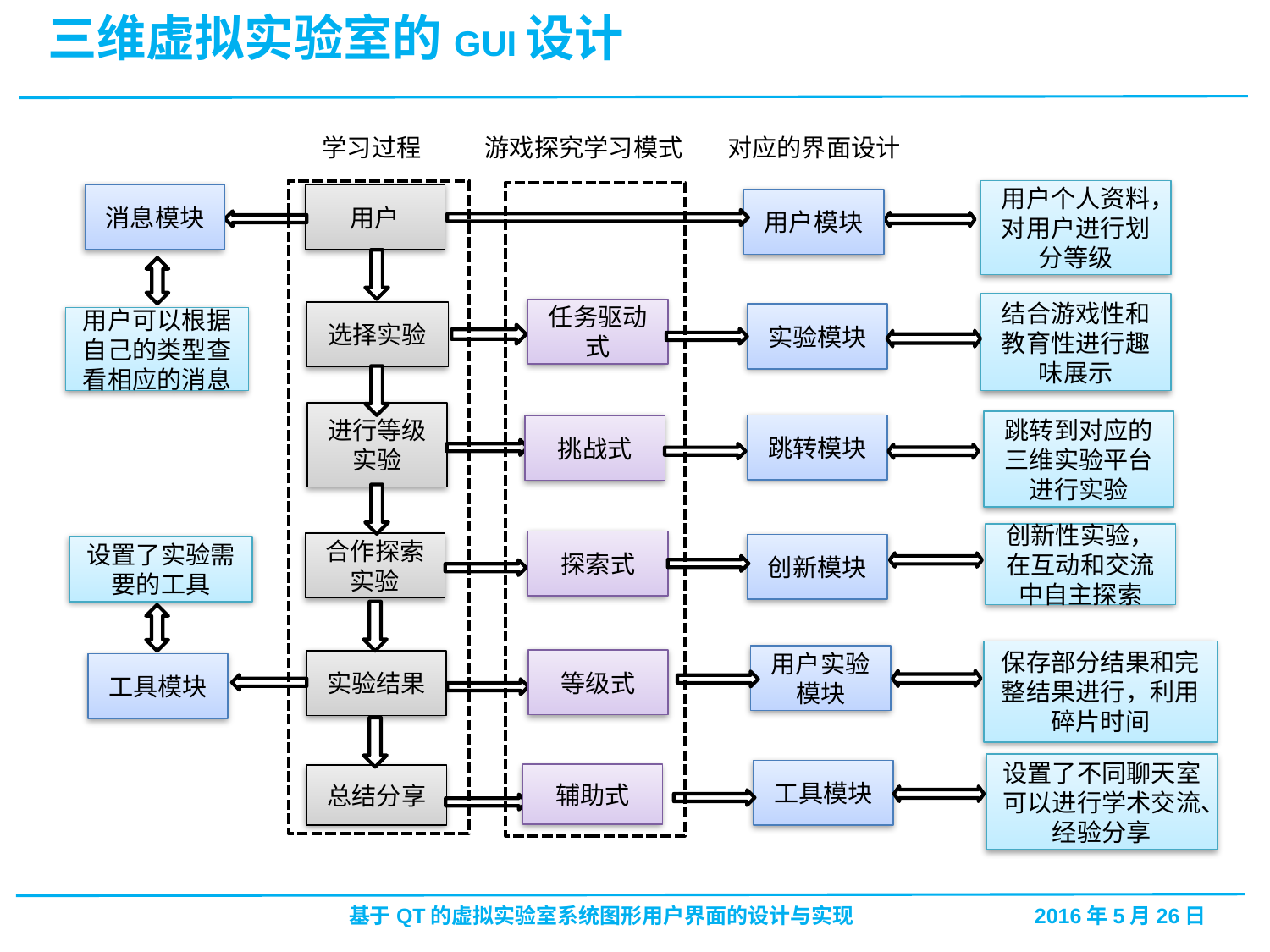

三维虚拟实验室的GUI设计
对应的界面设计
学习过程
游戏探究学习模式

用户个人资料，对用户进行划分等级

消息模块
用户
用户模块

结合游戏性和教育性进行趣味展示
任务驱动式
选择实验
实验模块
用户可以根据自己的类型查看相应的消息

跳转到对应的三维实验平台进行实验
跳转模块
挑战式

创新性实验，在互动和交流中自主探索
探索式
合作探索实验
创新模块
设置了实验需要的工具

保存部分结果和完整结果进行，利用碎片时间
用户实验模块
等级式
实验结果
工具模块

设置了不同聊天室可以进行学术交流、经验分享
工具模块
辅助式
总结分享

进行等级实验
                                                                 基于QT的虚拟实验室系统图形用户界面的设计与实现                                    2016年5月26日